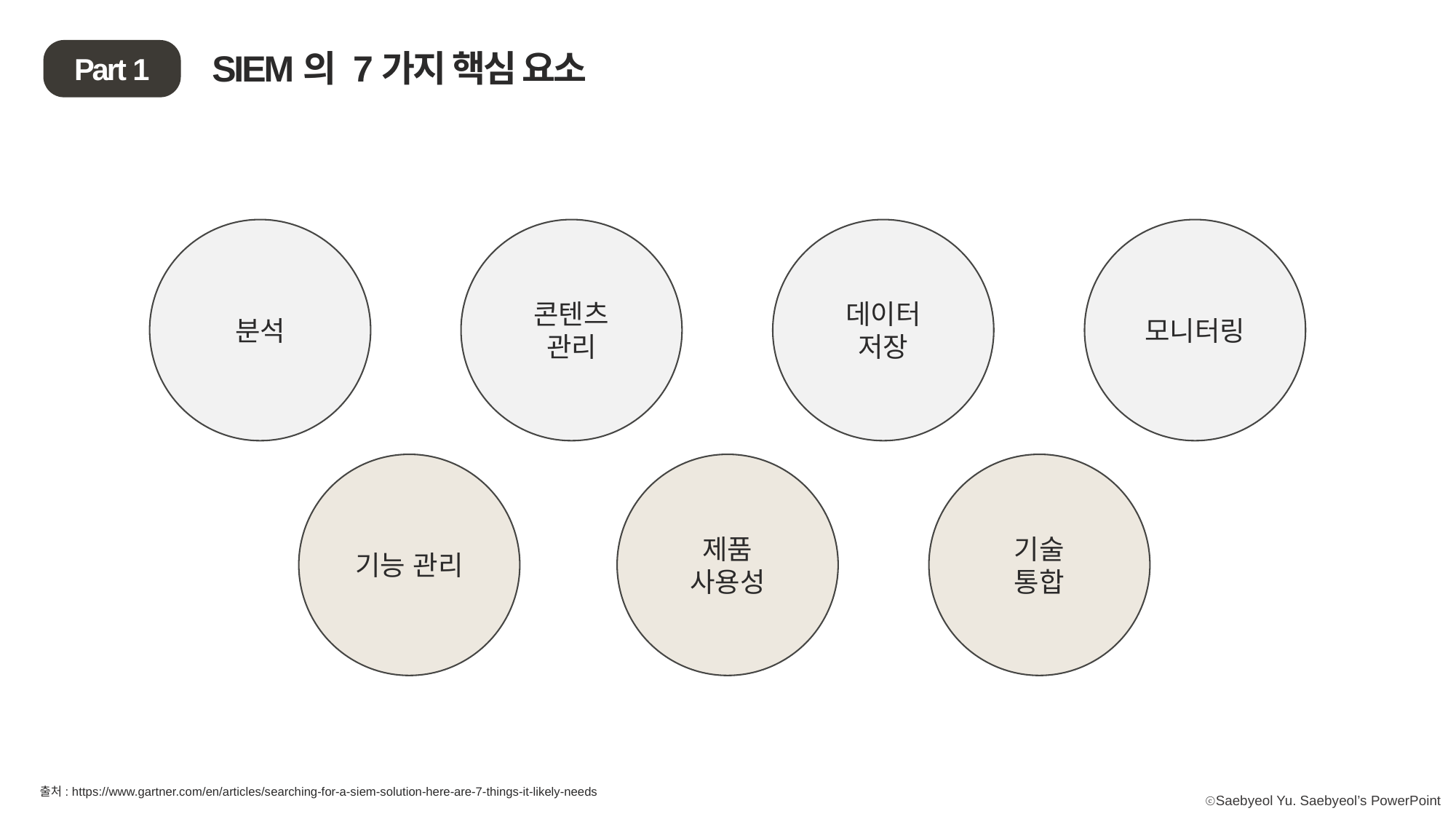

SIEM의 7가지 핵심 요소
Part 1
분석
콘텐츠
관리
데이터
저장
모니터링
기능 관리
제품
사용성
기술
통합
출처: https://www.gartner.com/en/articles/searching-for-a-siem-solution-here-are-7-things-it-likely-needs